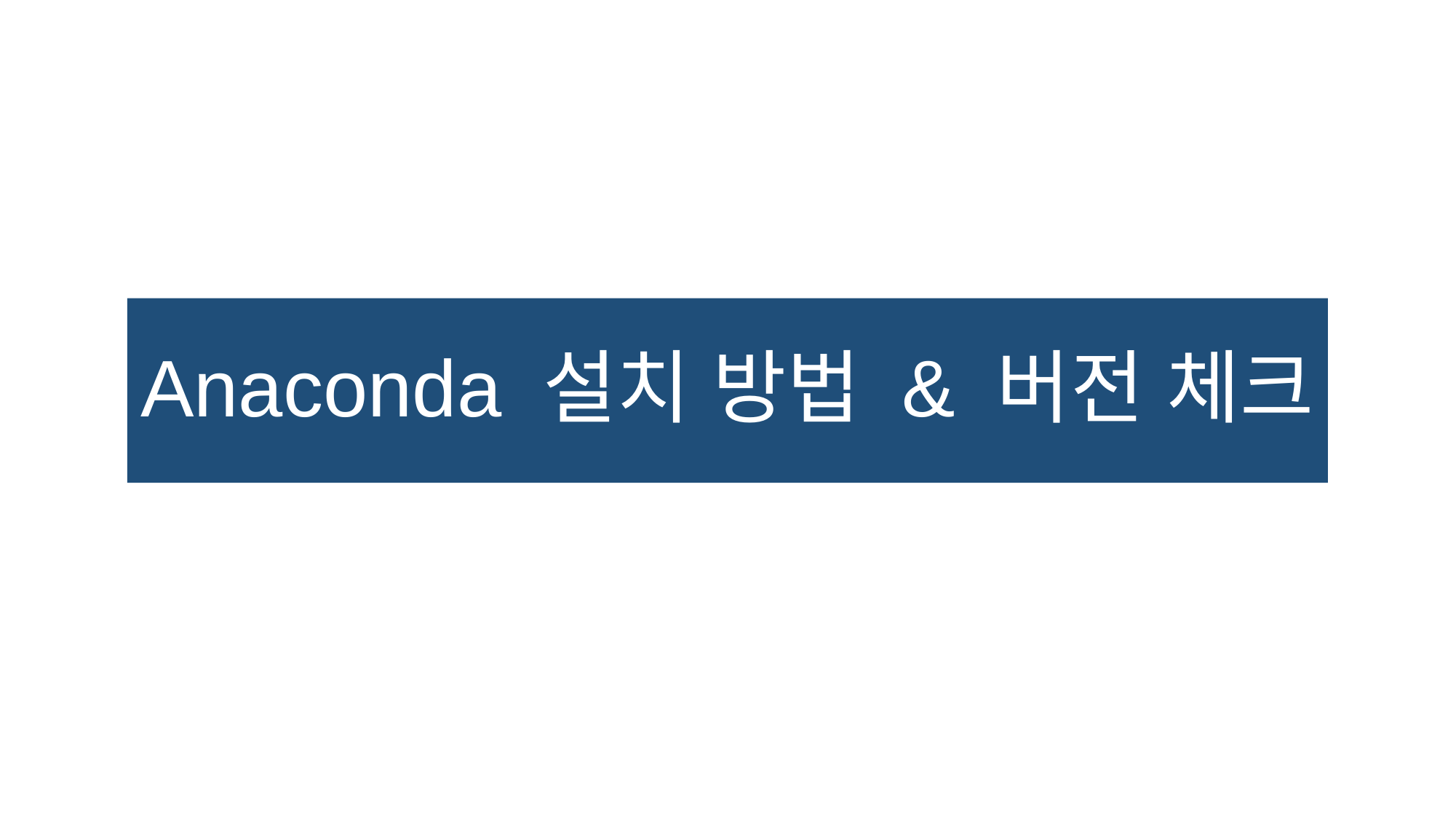

# Anaconda 설치 방법 & 버전 체크